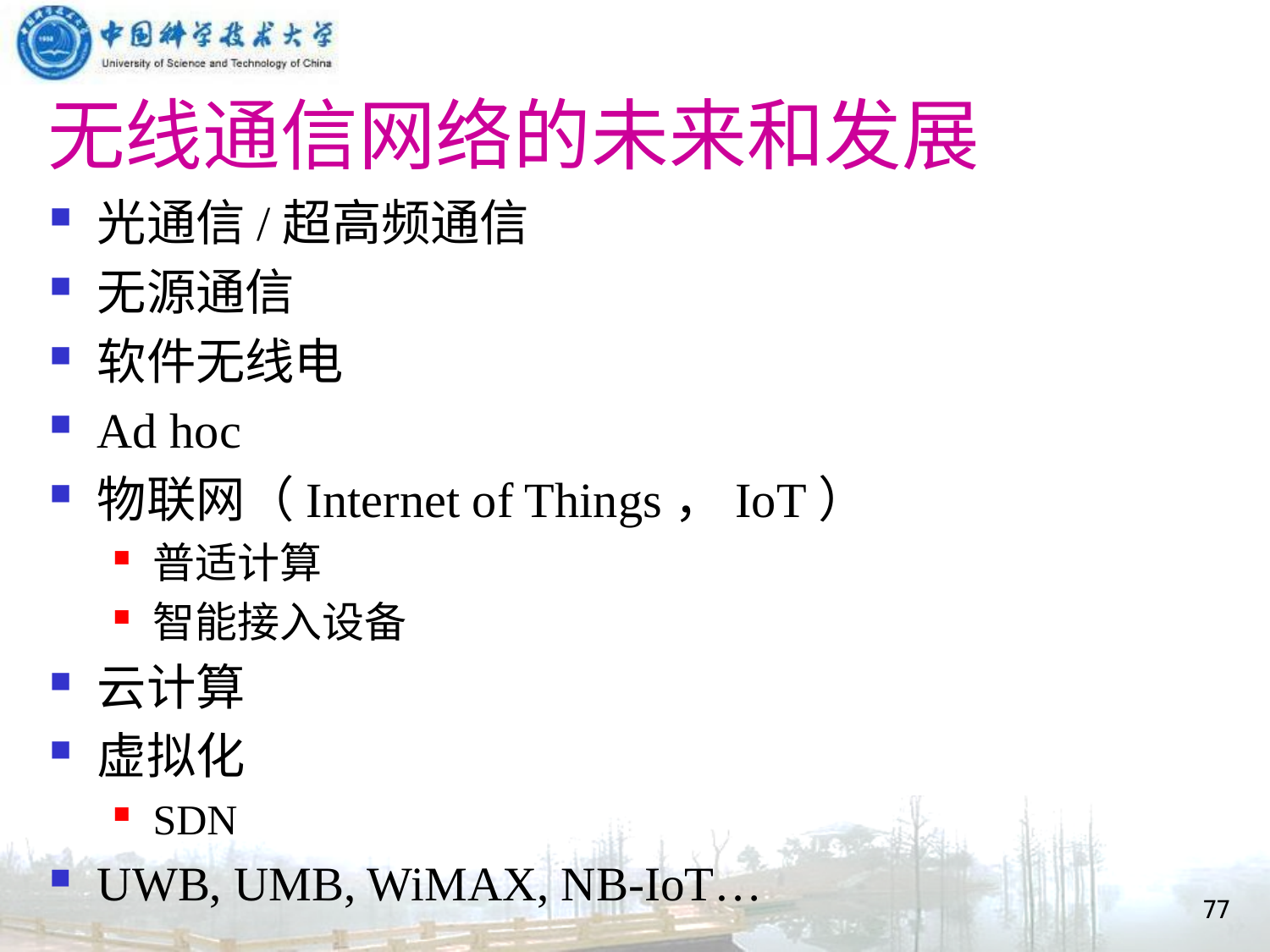

# 无线通信网络的未来和发展
光通信/超高频通信
无源通信
软件无线电
Ad hoc
物联网（Internet of Things，IoT）
普适计算
智能接入设备
云计算
虚拟化
SDN
UWB, UMB, WiMAX, NB-IoT…
77